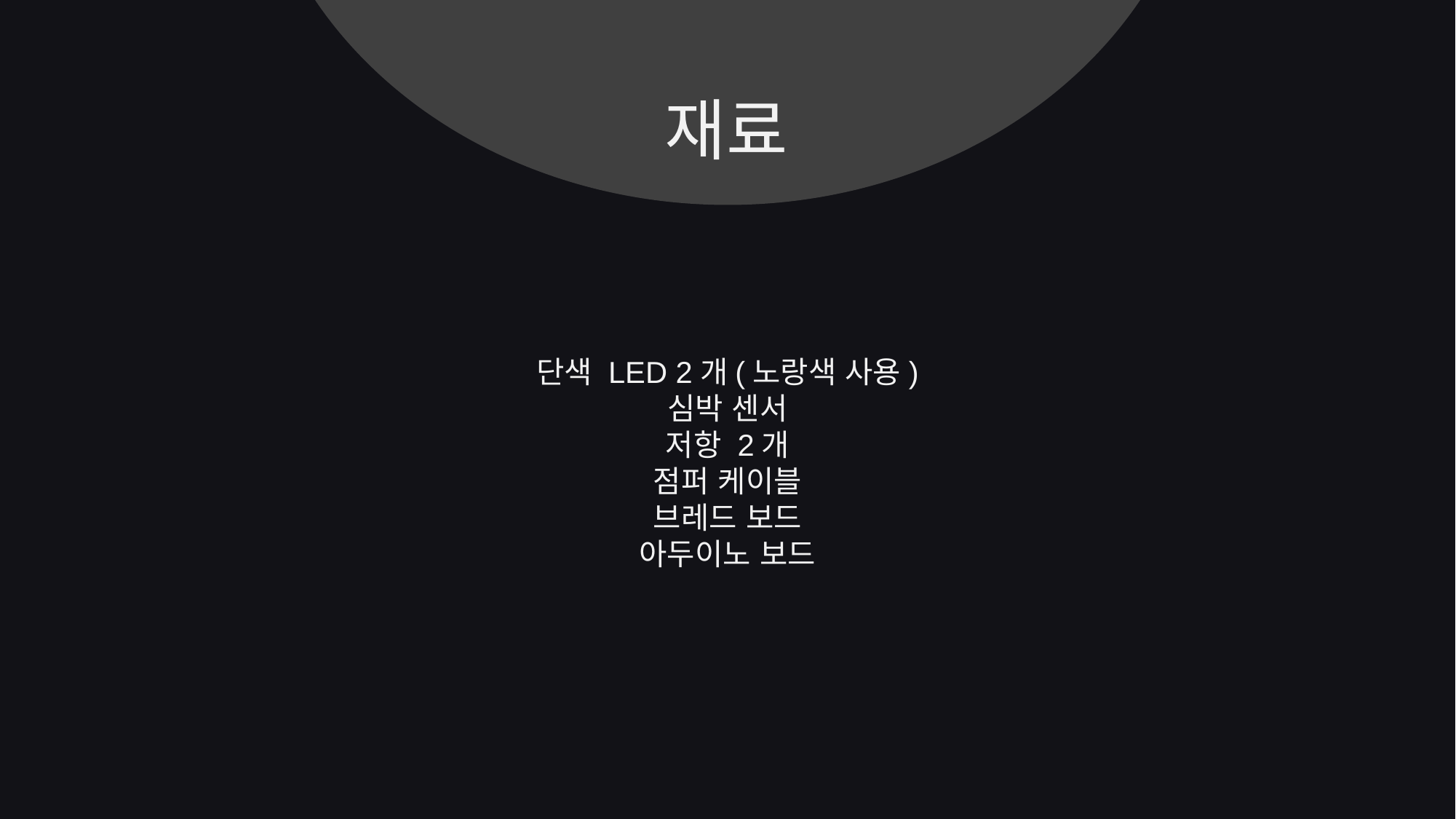

재료
단색 LED 2개(노랑색 사용)
심박 센서
저항 2개
점퍼 케이블
브레드 보드
아두이노 보드